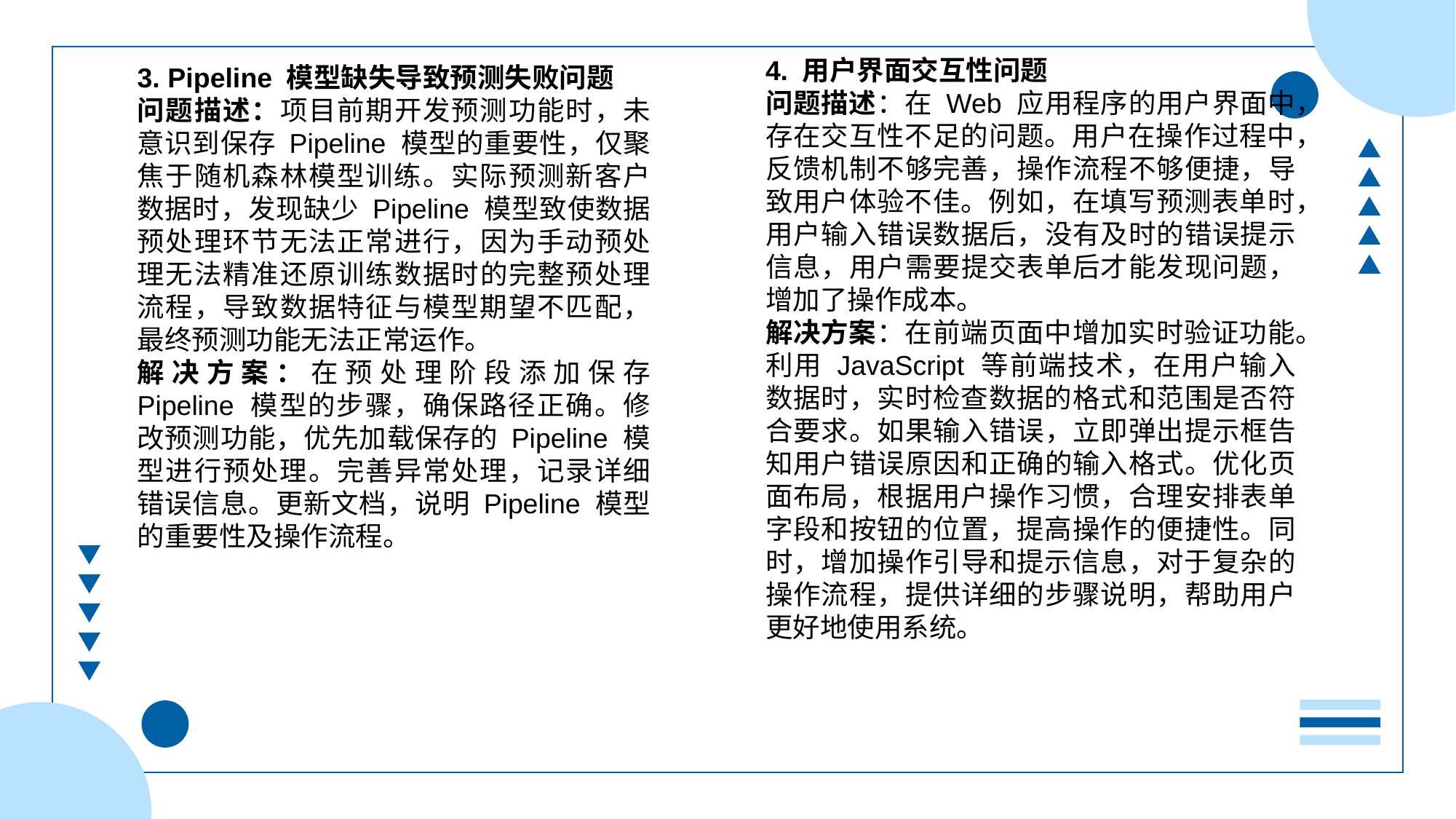

4. 用户界面交互性问题
问题描述：在 Web 应用程序的用户界面中，存在交互性不足的问题。用户在操作过程中，反馈机制不够完善，操作流程不够便捷，导致用户体验不佳。例如，在填写预测表单时，用户输入错误数据后，没有及时的错误提示信息，用户需要提交表单后才能发现问题，增加了操作成本。
解决方案：在前端页面中增加实时验证功能。利用 JavaScript 等前端技术，在用户输入数据时，实时检查数据的格式和范围是否符合要求。如果输入错误，立即弹出提示框告知用户错误原因和正确的输入格式。优化页面布局，根据用户操作习惯，合理安排表单字段和按钮的位置，提高操作的便捷性。同时，增加操作引导和提示信息，对于复杂的操作流程，提供详细的步骤说明，帮助用户更好地使用系统。
3. Pipeline 模型缺失导致预测失败问题
问题描述：项目前期开发预测功能时，未意识到保存 Pipeline 模型的重要性，仅聚焦于随机森林模型训练。实际预测新客户数据时，发现缺少 Pipeline 模型致使数据预处理环节无法正常进行，因为手动预处理无法精准还原训练数据时的完整预处理流程，导致数据特征与模型期望不匹配，最终预测功能无法正常运作。
解决方案：在预处理阶段添加保存 Pipeline 模型的步骤，确保路径正确。修改预测功能，优先加载保存的 Pipeline 模型进行预处理。完善异常处理，记录详细错误信息。更新文档，说明 Pipeline 模型的重要性及操作流程。